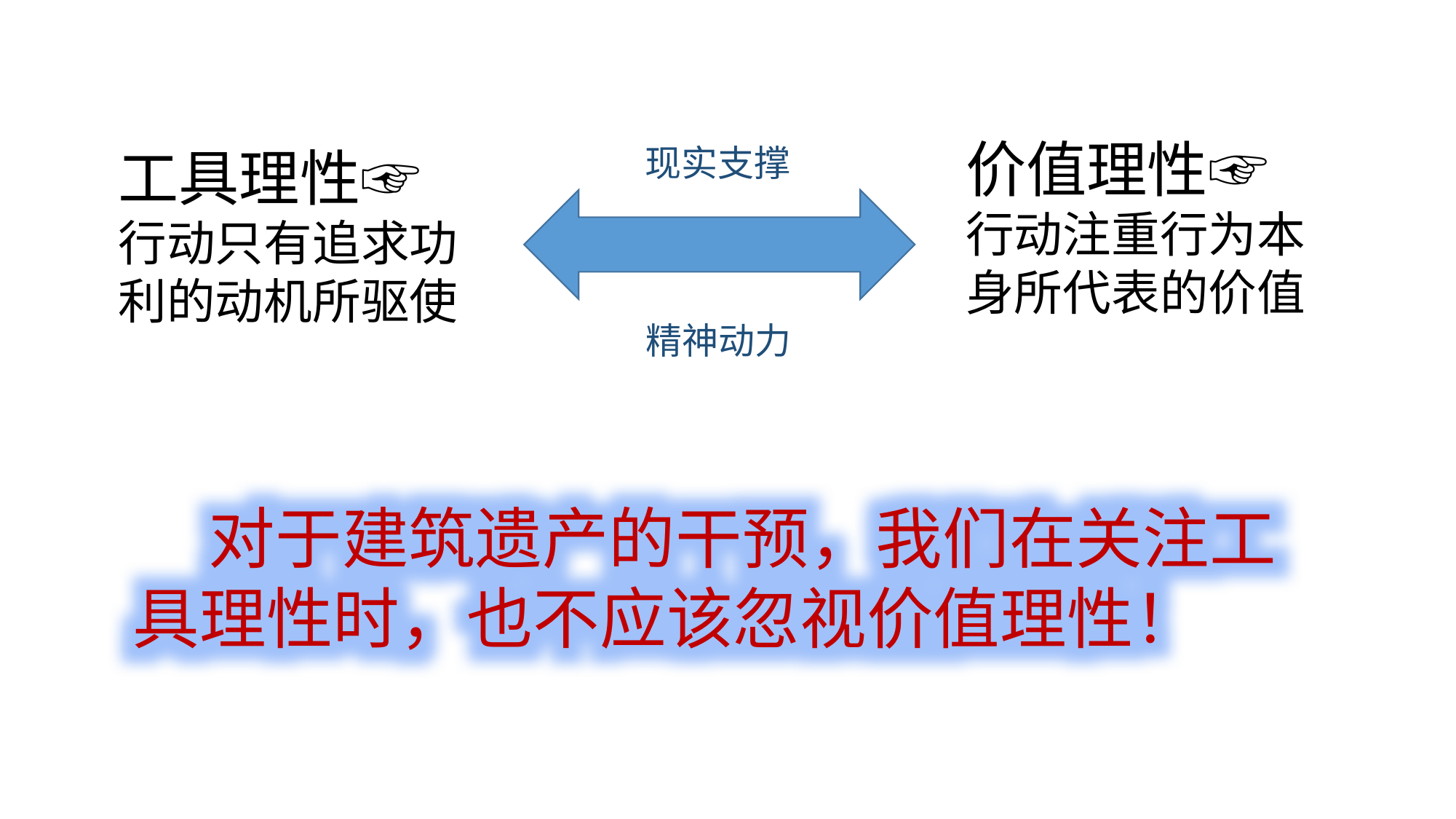

价值理性☞   行动注重行为本身所代表的价值
工具理性☞   行动只有追求功利的动机所驱使

现实支撑

精神动力
    对于建筑遗产的干预，我们在关注工具理性时，也不应该忽视价值理性！